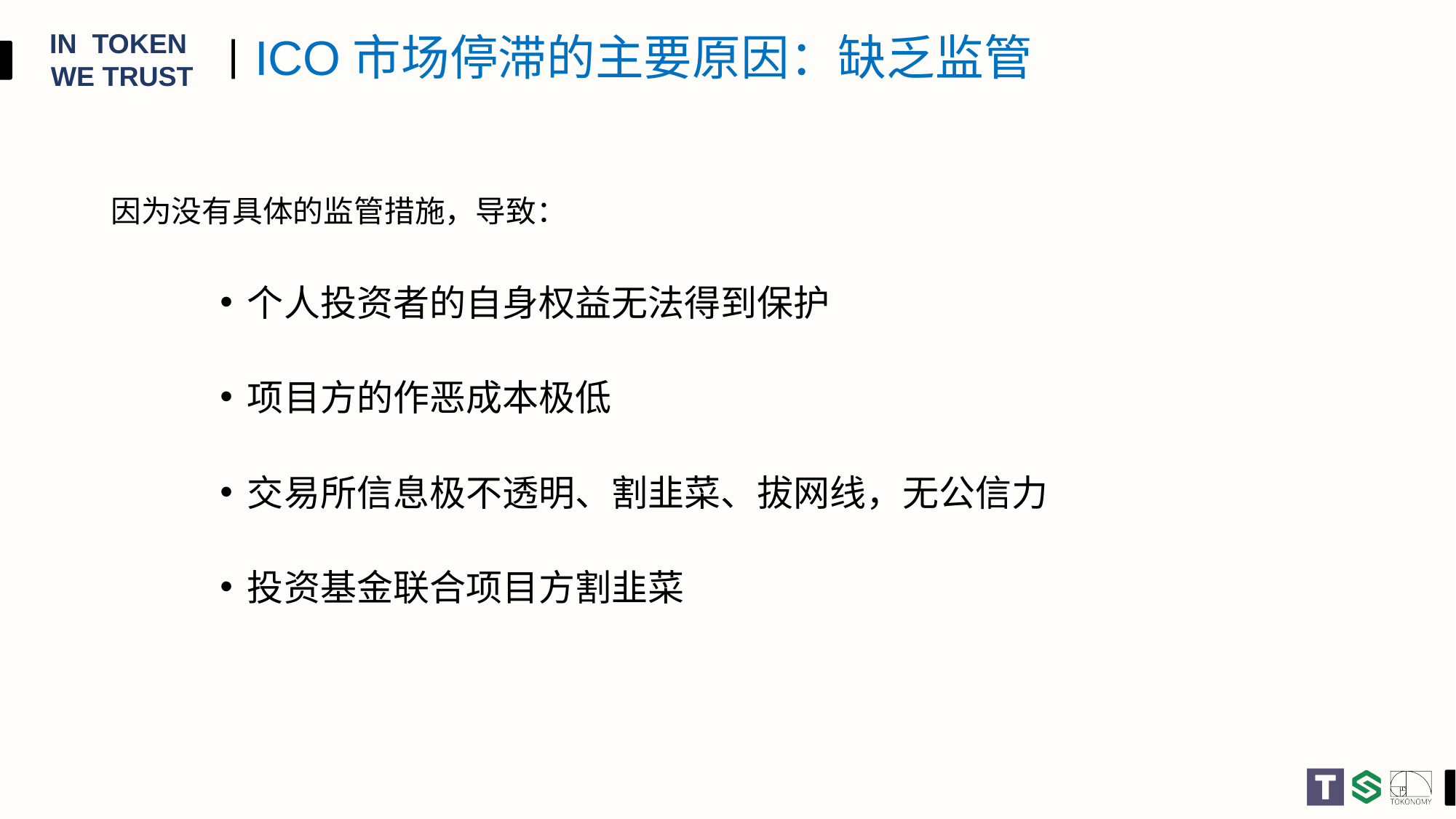

# ICO市场停滞的主要原因：缺乏监管
因为没有具体的监管措施，导致：
个人投资者的自身权益无法得到保护
项目方的作恶成本极低
交易所信息极不透明、割韭菜、拔网线，无公信力
投资基金联合项目方割韭菜